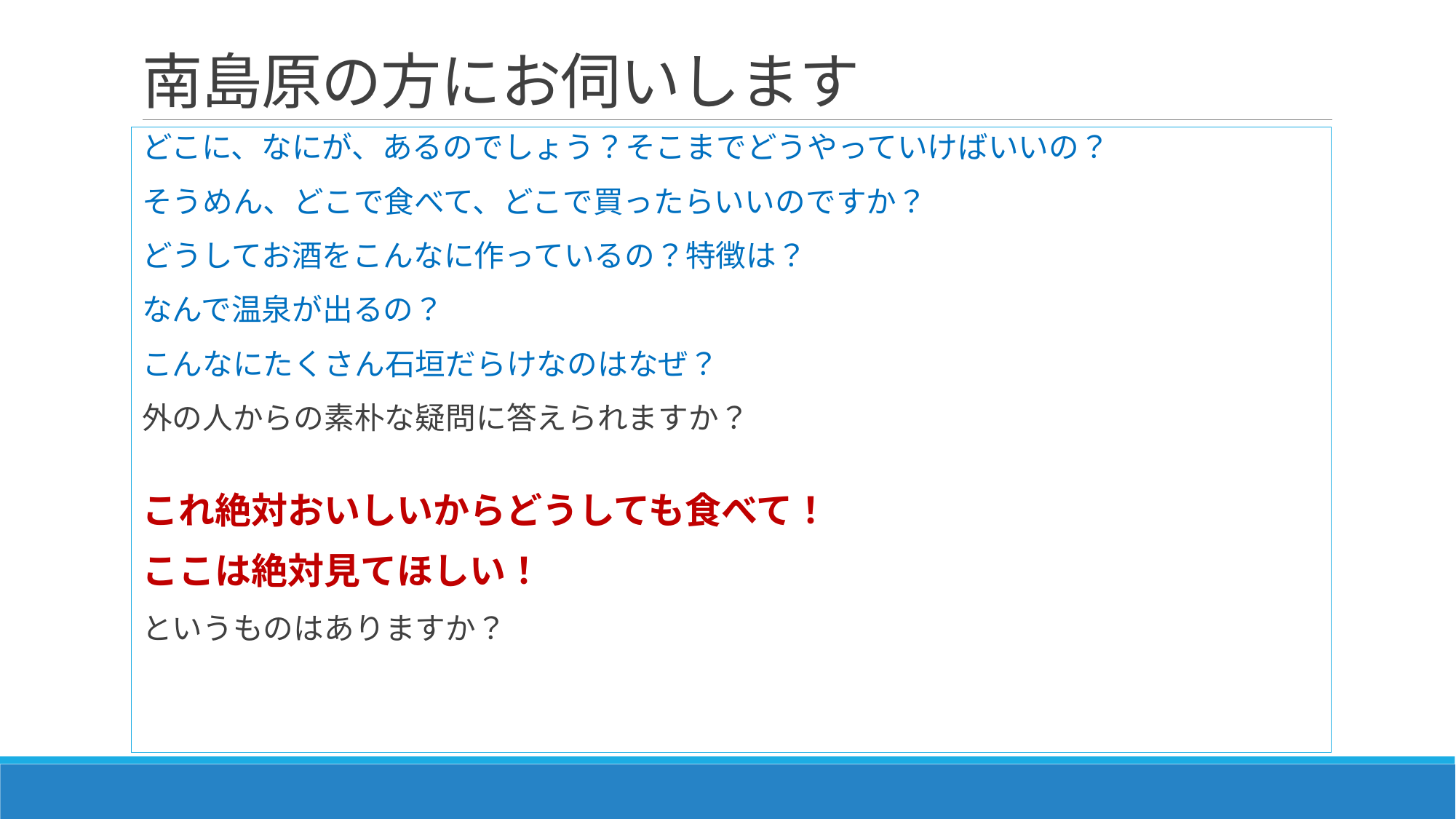

# 南島原の方にお伺いします
どこに、なにが、あるのでしょう？そこまでどうやっていけばいいの？
そうめん、どこで食べて、どこで買ったらいいのですか？
どうしてお酒をこんなに作っているの？特徴は？
なんで温泉が出るの？
こんなにたくさん石垣だらけなのはなぜ？
外の人からの素朴な疑問に答えられますか？

これ絶対おいしいからどうしても食べて！
ここは絶対見てほしい！
というものはありますか？